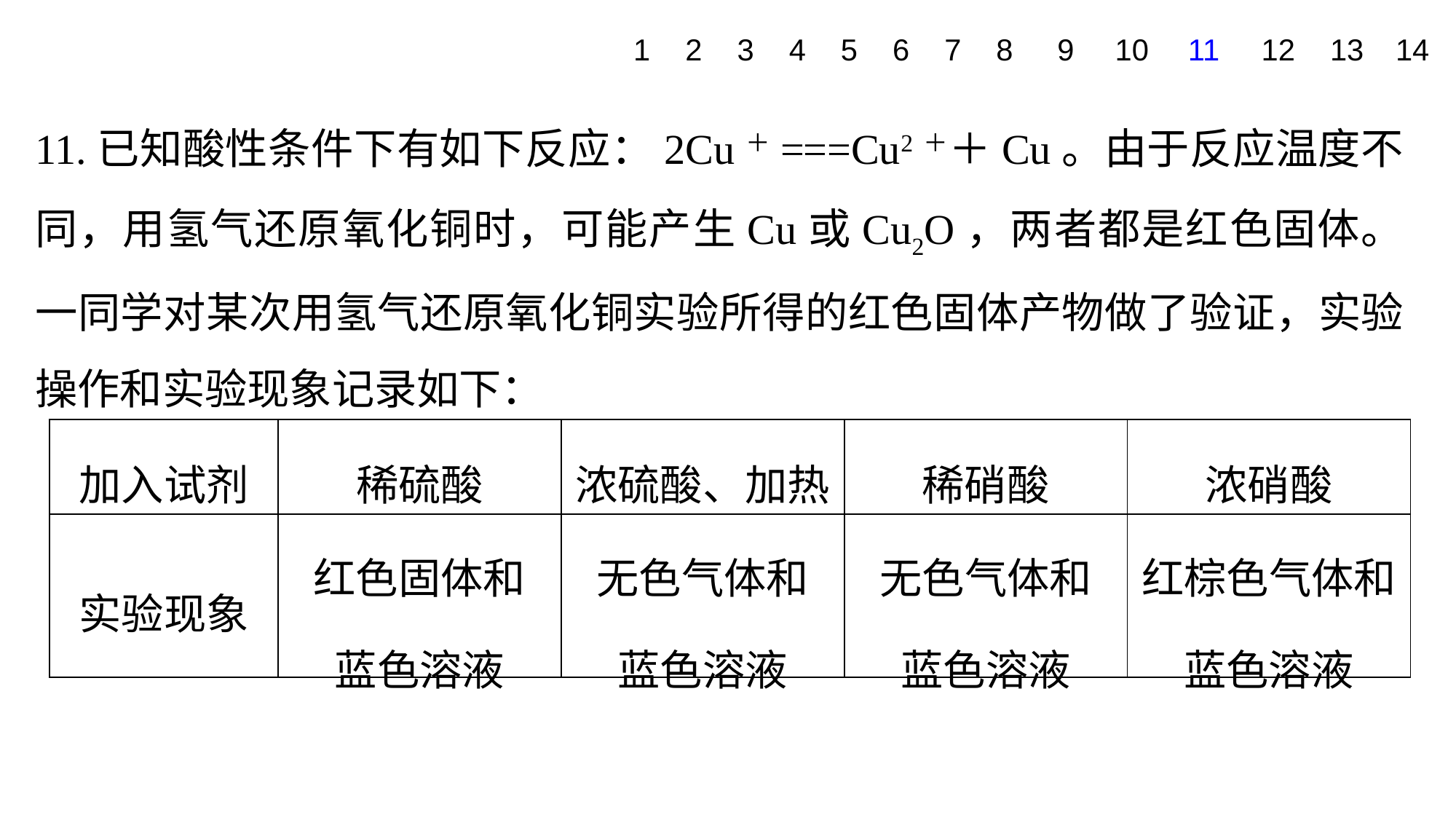

1
2
3
4
5
6
7
8
9
10
11
12
13
14
11.已知酸性条件下有如下反应：2Cu＋===Cu2＋＋Cu。由于反应温度不同，用氢气还原氧化铜时，可能产生Cu或Cu2O，两者都是红色固体。一同学对某次用氢气还原氧化铜实验所得的红色固体产物做了验证，实验操作和实验现象记录如下：
| 加入试剂 | 稀硫酸 | 浓硫酸、加热 | 稀硝酸 | 浓硝酸 |
| --- | --- | --- | --- | --- |
| 实验现象 | 红色固体和 蓝色溶液 | 无色气体和 蓝色溶液 | 无色气体和 蓝色溶液 | 红棕色气体和 蓝色溶液 |